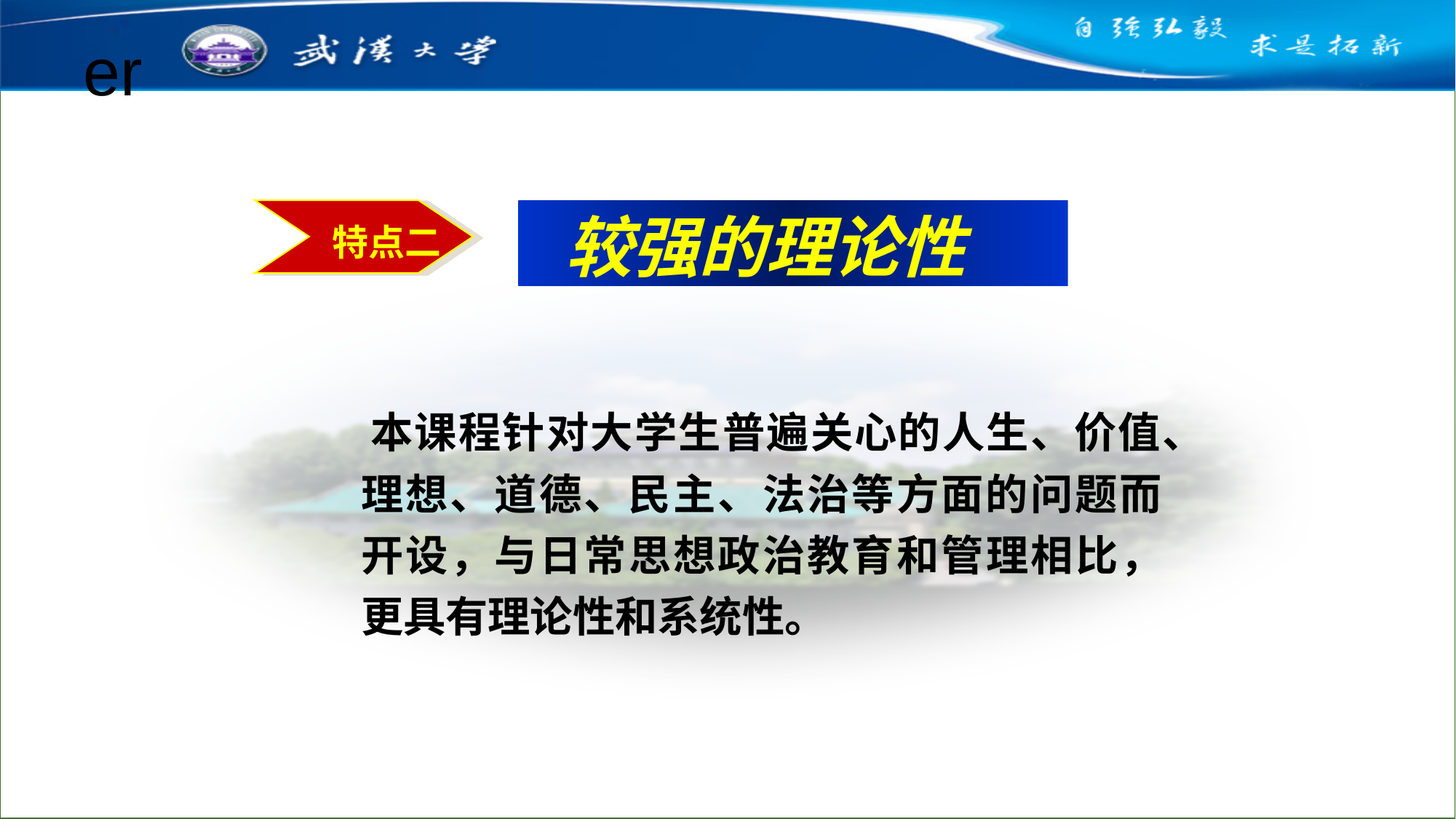

# er
         特点二

较强的理论性
   本课程针对大学生普遍关心的人生、价值、理想、道德、民主、法治等方面的问题而开设，与日常思想政治教育和管理相比，更具有理论性和系统性。